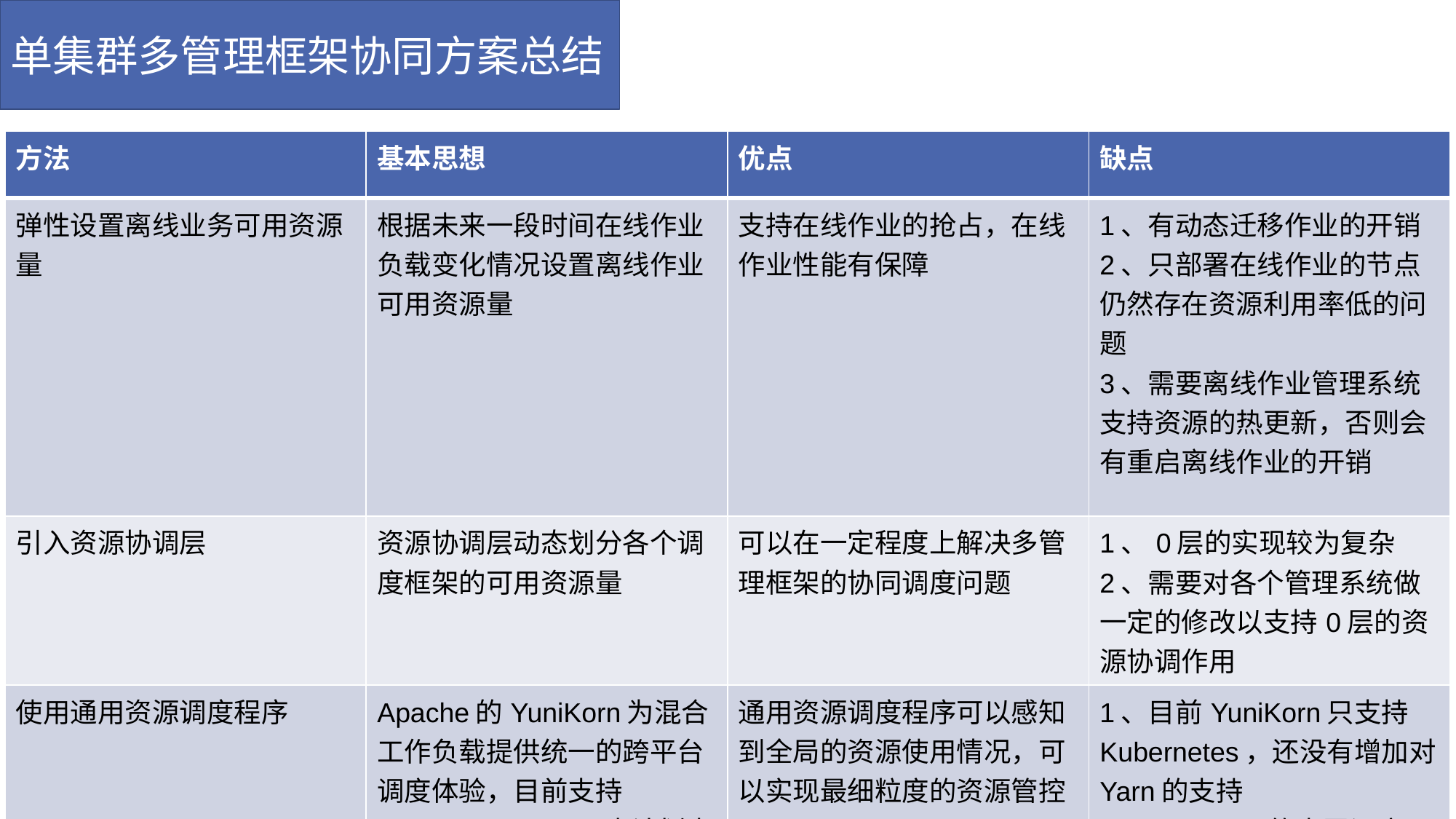

单集群多管理框架协同方案总结
| 方法 | 基本思想 | 优点 | 缺点 |
| --- | --- | --- | --- |
| 弹性设置离线业务可用资源量 | 根据未来一段时间在线作业负载变化情况设置离线作业可用资源量 | 支持在线作业的抢占，在线作业性能有保障 | 1、有动态迁移作业的开销 2、只部署在线作业的节点仍然存在资源利用率低的问题 3、需要离线作业管理系统支持资源的热更新，否则会有重启离线作业的开销 |
| 引入资源协调层 | 资源协调层动态划分各个调度框架的可用资源量 | 可以在一定程度上解决多管理框架的协同调度问题 | 1、0层的实现较为复杂 2、需要对各个管理系统做一定的修改以支持0层的资源协调作用 |
| 使用通用资源调度程序 | Apache的YuniKorn为混合工作负载提供统一的跨平台调度体验，目前支持Kubernetes，下一步计划支持yarn | 通用资源调度程序可以感知到全局的资源使用情况，可以实现最细粒度的资源管控 | 1、目前YuniKorn只支持Kubernetes，还没有增加对Yarn的支持 2、Yunikorn的内置调度器没有经过大规模生产验证 |